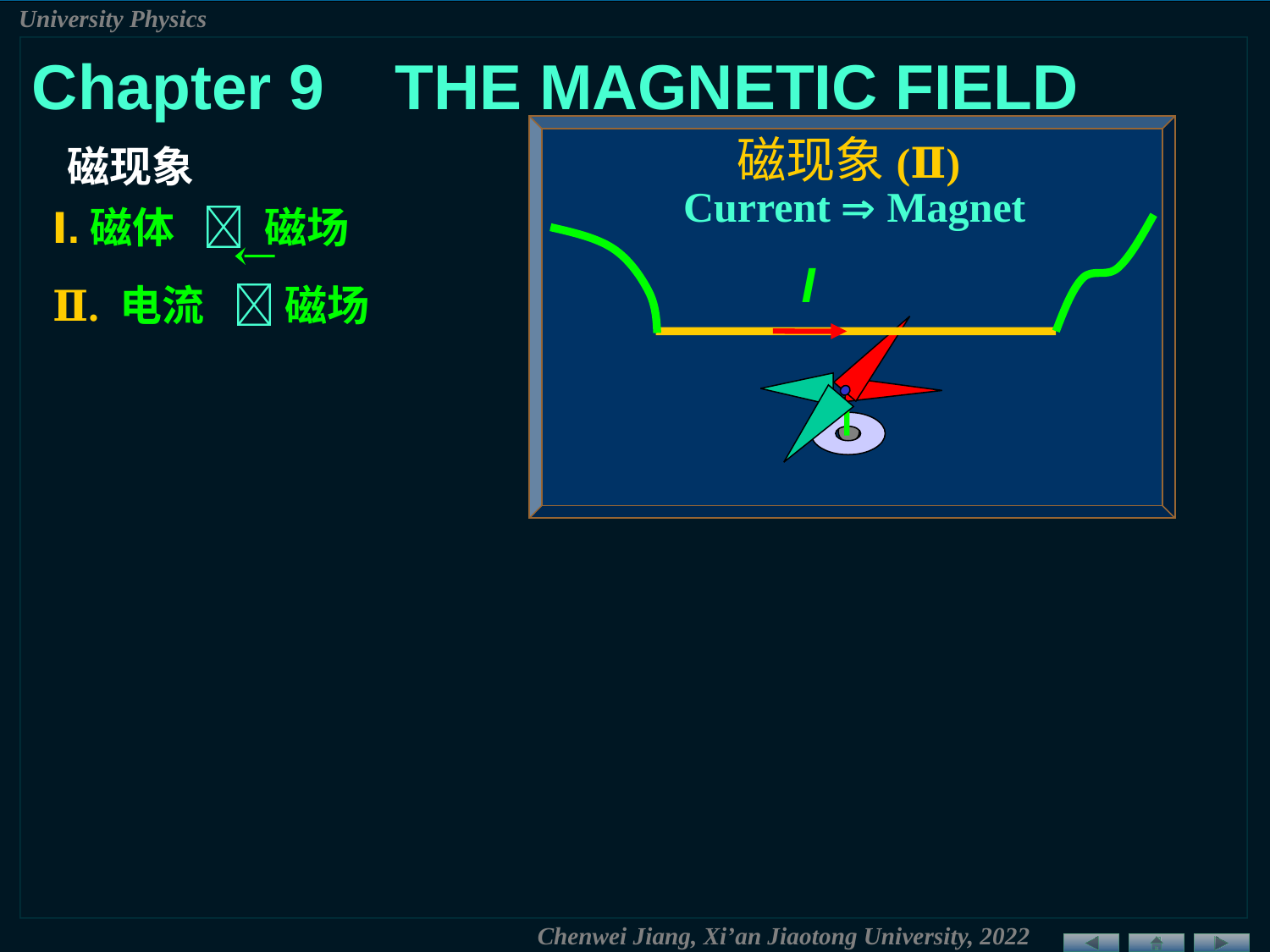

Chapter 9    THE MAGNETIC FIELD

磁现象(Ⅱ)
Current ⇒ Magnet
磁现象
Ⅰ.磁体   →  磁场

I

Ⅱ. 电流   → 磁场